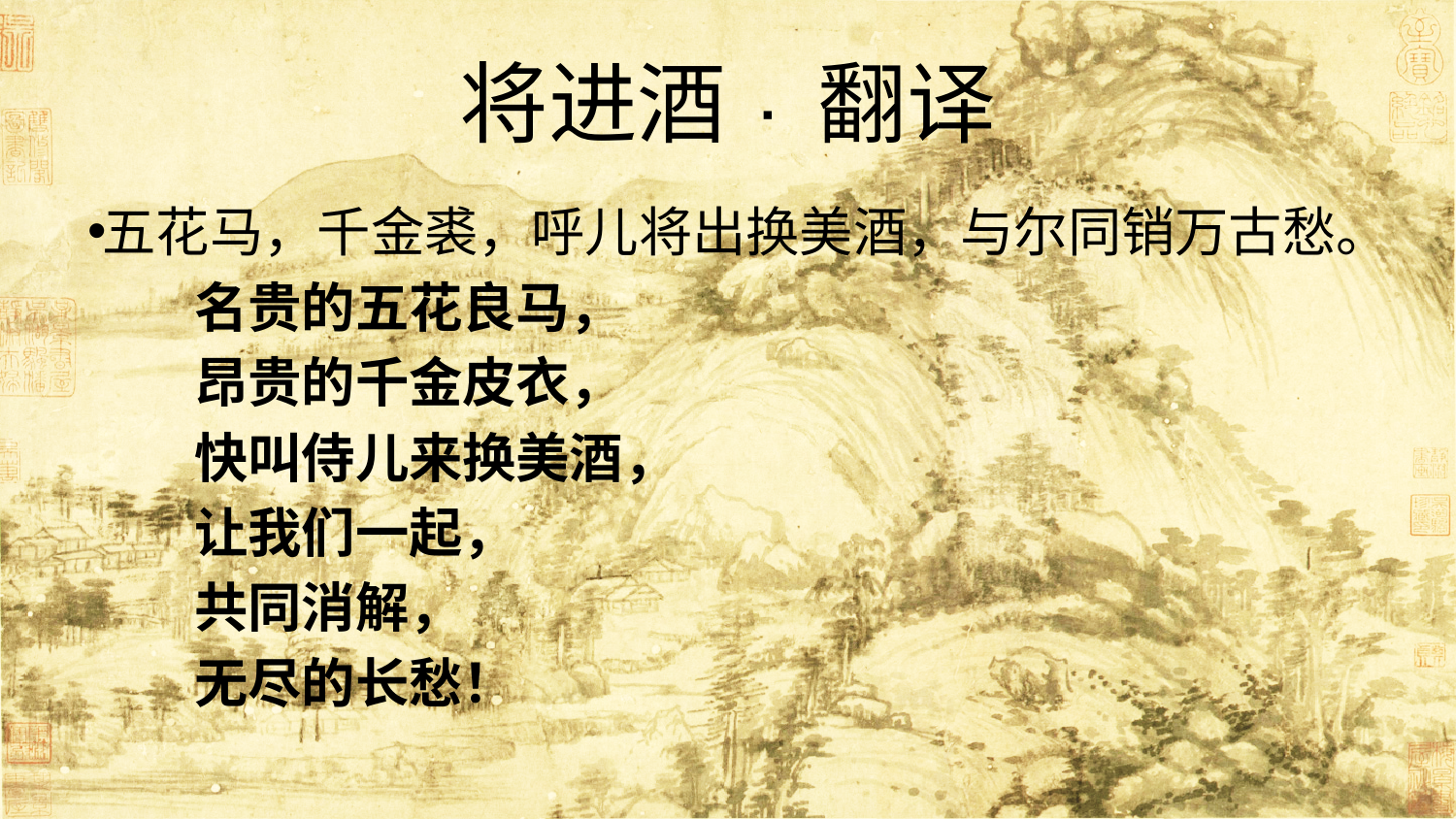

# 将进酒·翻译
五花马，千金裘，呼儿将出换美酒，与尔同销万古愁。
　　名贵的五花良马，
　　昂贵的千金皮衣，
　　快叫侍儿来换美酒，
　　让我们一起，
　　共同消解，
　　无尽的长愁！